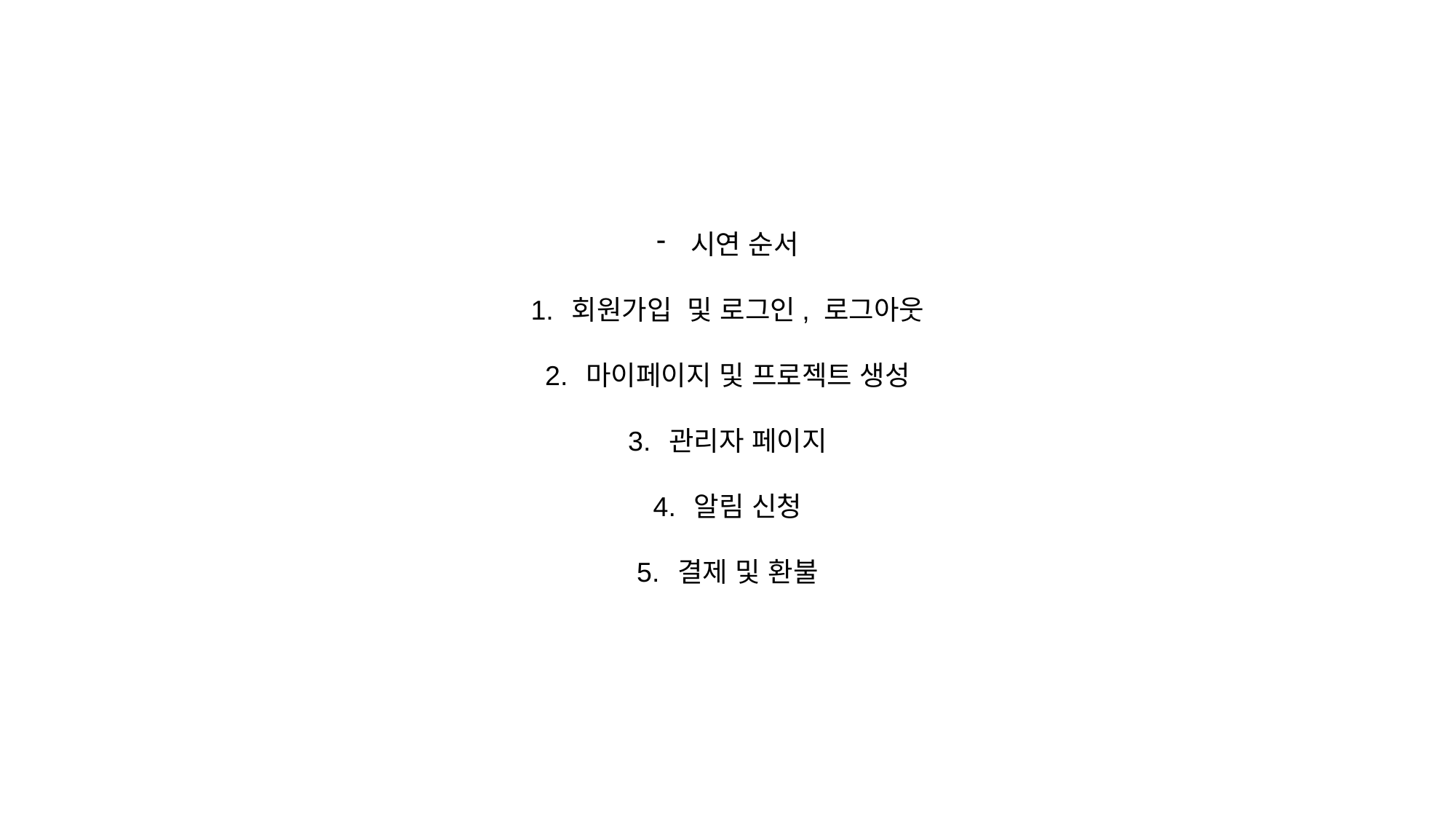

시연 순서

회원가입  및 로그인, 로그아웃

마이페이지 및 프로젝트 생성

관리자 페이지

알림 신청

결제 및 환불